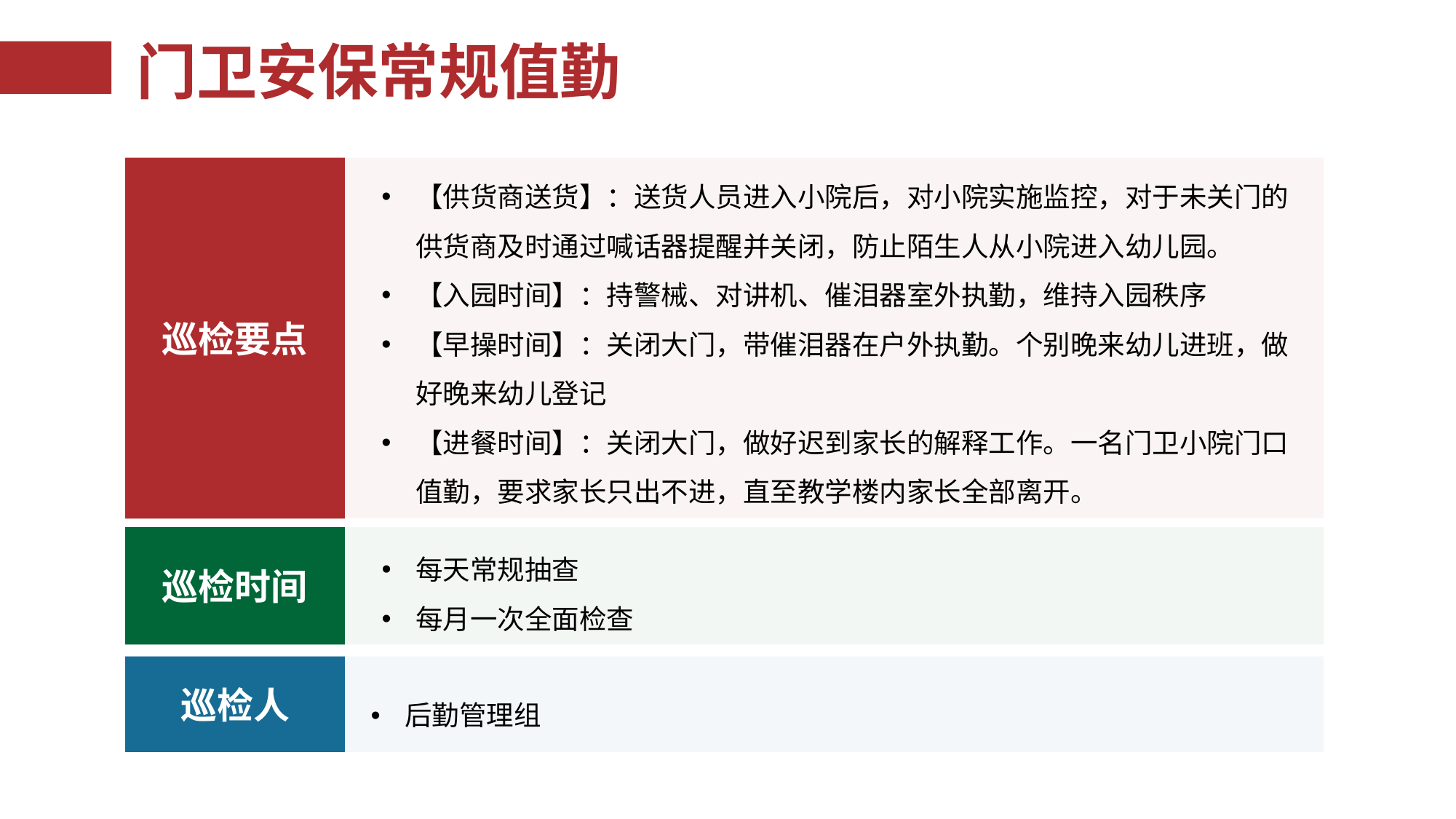

# 门卫安保常规值勤

巡检要点

【供货商送货】：送货人员进入小院后，对小院实施监控，对于未关门的供货商及时通过喊话器提醒并关闭，防止陌生人从小院进入幼儿园。
【入园时间】：持警械、对讲机、催泪器室外执勤，维持入园秩序
【早操时间】：关闭大门，带催泪器在户外执勤。个别晚来幼儿进班，做好晚来幼儿登记
【进餐时间】：关闭大门，做好迟到家长的解释工作。一名门卫小院门口值勤，要求家长只出不进，直至教学楼内家长全部离开。
巡检时间

每天常规抽查
每月一次全面检查
巡检人

后勤管理组